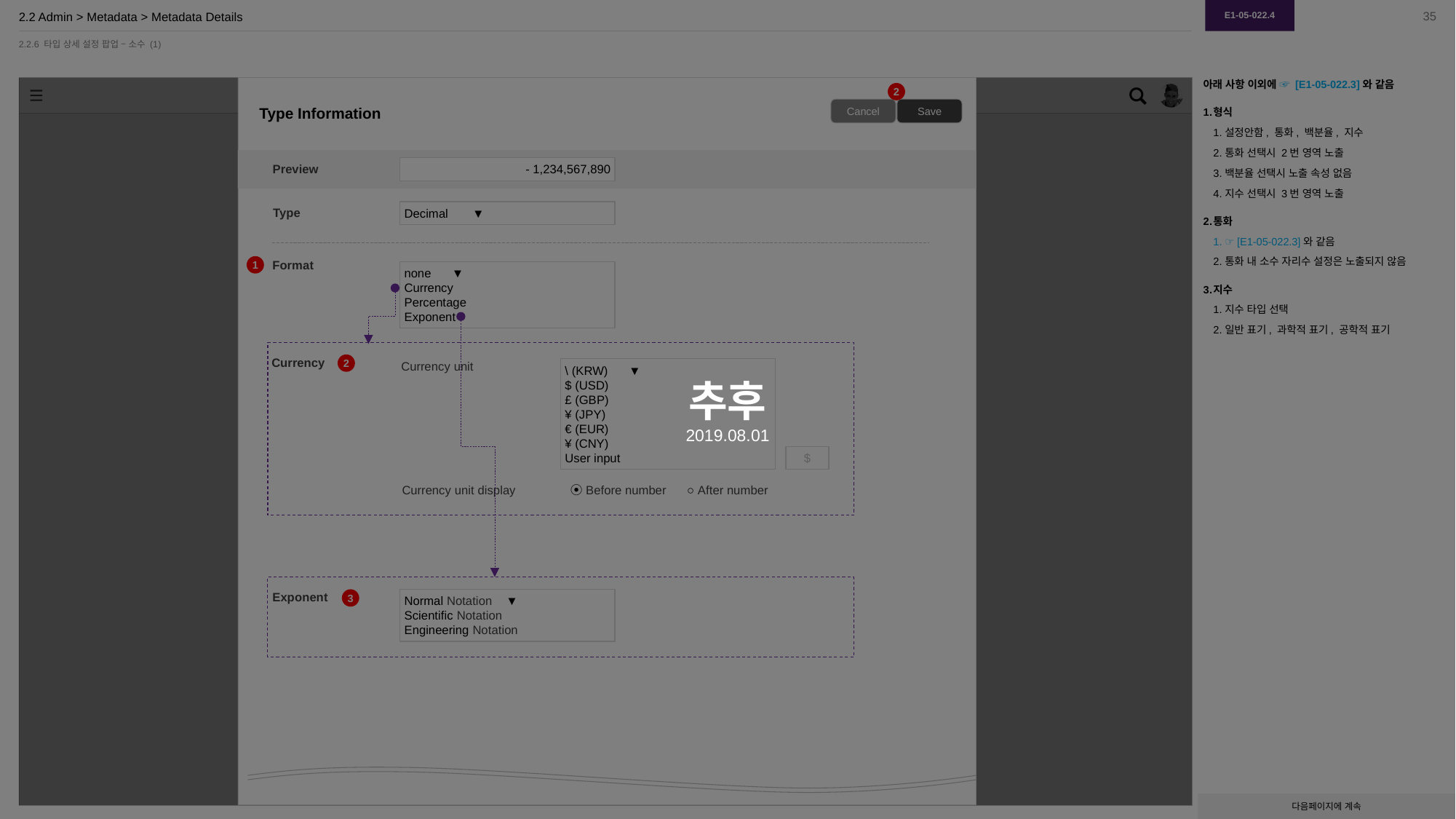

추후
2019.08.01
E1-05-022.4
35
# 2.2 Admin > Metadata > Metadata Details
2.2.6 타입 상세 설정 팝업 – 소수 (1)
Type Information
아래 사항 이외에 ☞ [E1-05-022.3]와 같음
형식
설정안함, 통화, 백분율, 지수
통화 선택시 2번 영역 노출
백분율 선택시 노출 속성 없음
지수 선택시 3번 영역 노출
통화
☞ [E1-05-022.3]와 같음
통화 내 소수 자리수 설정은 노출되지 않음
지수
지수 타입 선택
일반 표기, 과학적 표기, 공학적 표기
2
Cancel
Save

 - 1,234,567,890
Preview
Decimal       ▼
Type
1
Format
none      ▼
Currency
Percentage
Exponent

Currency
2
\ (KRW)      ▼
$ (USD)
£ (GBP)
¥ (JPY)
€ (EUR)
¥ (CNY)
User input
Currency unit
$
⦿ Before number      ○ After number
Currency unit display

Normal Notation    ▼
Scientific Notation
Engineering Notation
Exponent
3

다음페이지에 계속